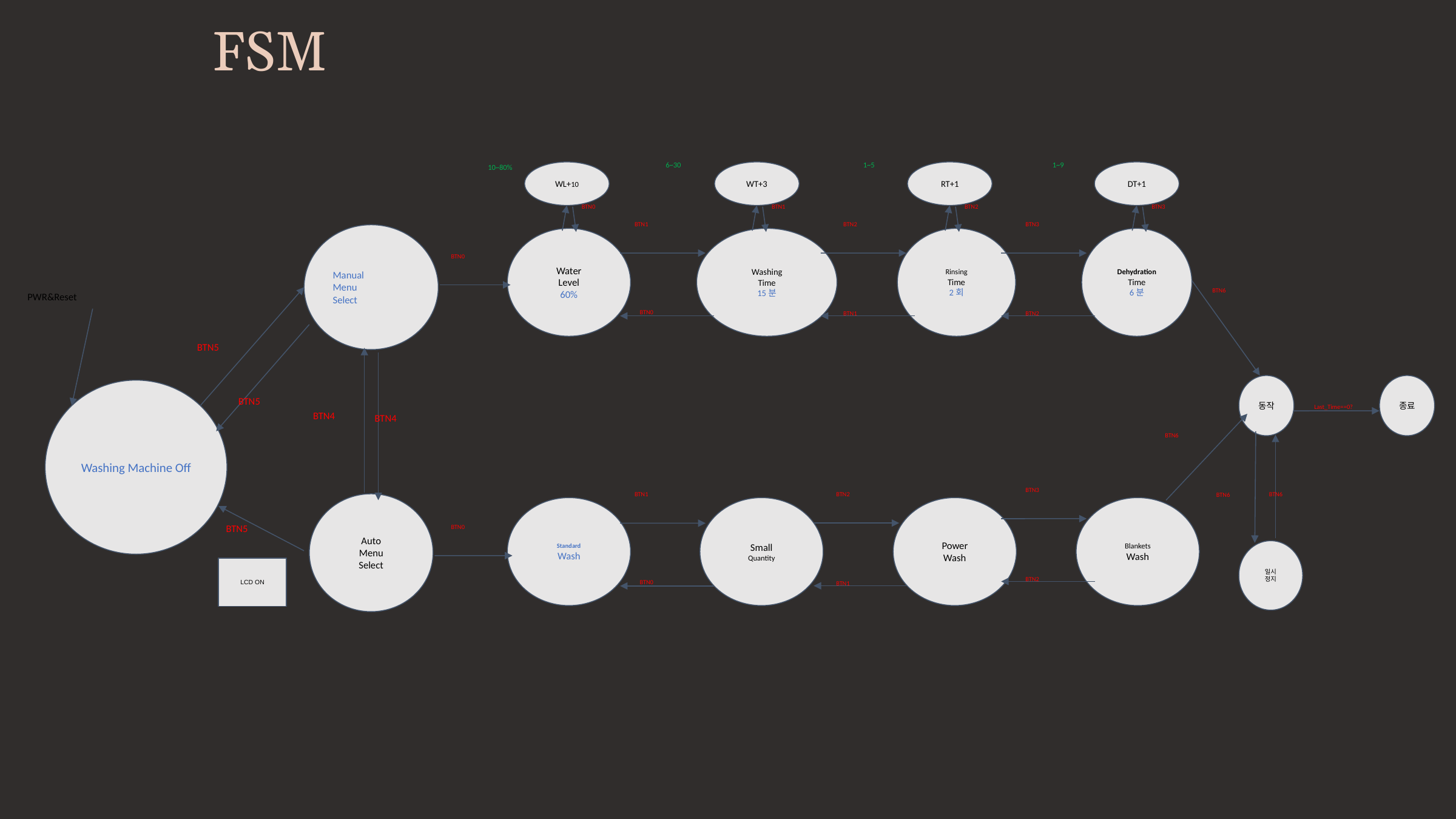

FSM
6~30
1~5
1~9
10~80%
WL+10
WT+3
RT+1
DT+1
BTN0
BTN1
BTN2
BTN3
BTN1
BTN2
BTN3
Manual
Menu
Select
Water
Level
60%
Washing
Time
15분
Rinsing
Time
2회
Dehydration
Time
6분
BTN0
BTN6
PWR&Reset
BTN0
BTN1
BTN2
BTN5
동작
종료
Washing Machine Off
BTN5
Last_Time==0?
BTN4
BTN4
BTN6
BTN3
BTN2
BTN1
BTN6
BTN6
Auto
Menu
Select
Standard
Wash
Small
Quantity
Power
Wash
Blankets
Wash
BTN5
BTN0
일시
정지
LCD ON
BTN2
BTN0
BTN1